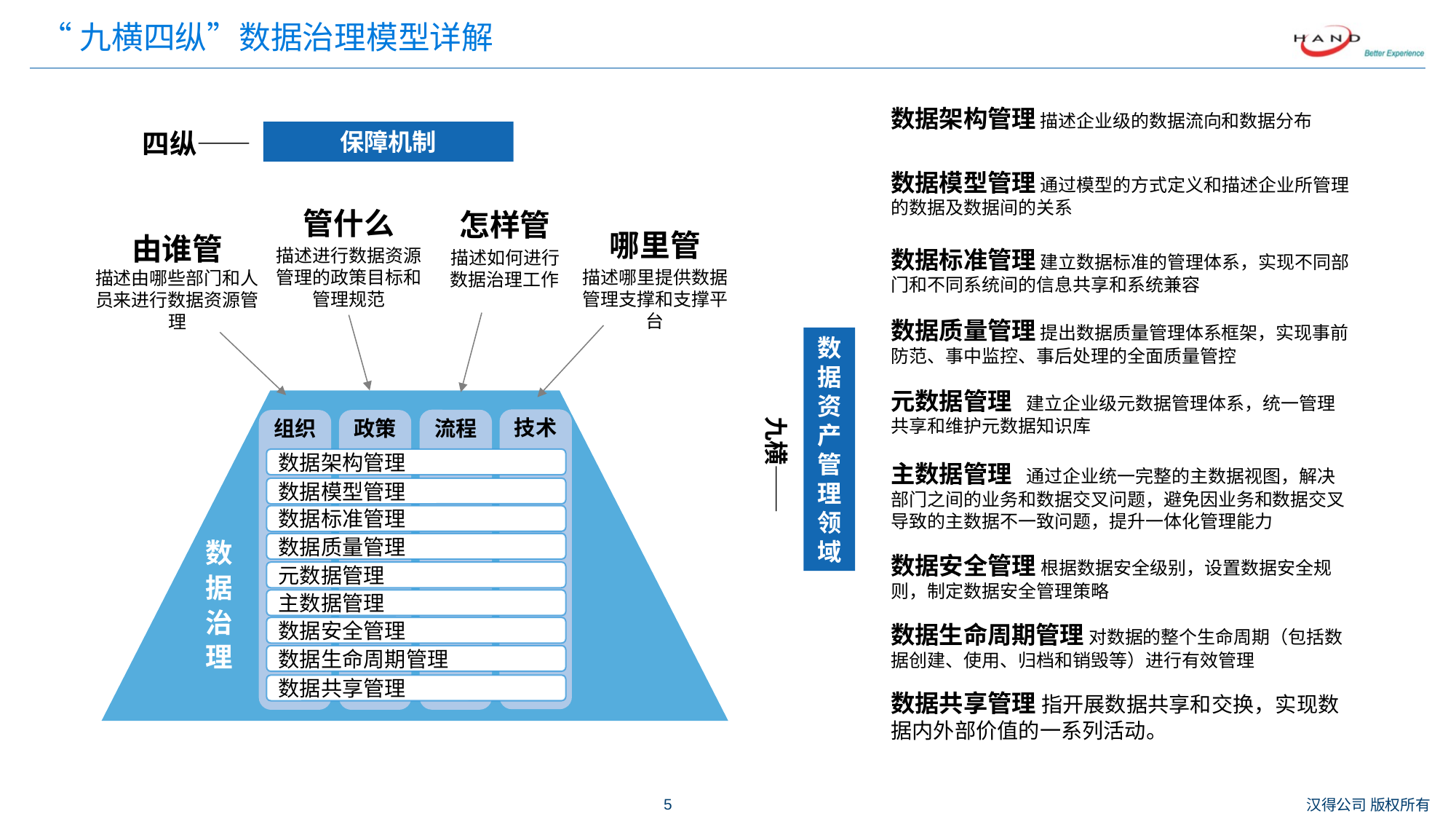

# “九横四纵”数据治理模型详解
数据架构管理 描述企业级的数据流向和数据分布
数据模型管理 通过模型的方式定义和描述企业所管理的数据及数据间的关系
数据标准管理 建立数据标准的管理体系，实现不同部门和不同系统间的信息共享和系统兼容
数据质量管理 提出数据质量管理体系框架，实现事前防范、事中监控、事后处理的全面质量管控
元数据管理   建立企业级元数据管理体系，统一管理共享和维护元数据知识库
主数据管理   通过企业统一完整的主数据视图，解决部门之间的业务和数据交叉问题，避免因业务和数据交叉导致的主数据不一致问题，提升一体化管理能力
数据安全管理 根据数据安全级别，设置数据安全规则，制定数据安全管理策略
数据生命周期管理 对数据的整个生命周期（包括数据创建、使用、归档和销毁等）进行有效管理
数据共享管理 指开展数据共享和交换，实现数据内外部价值的一系列活动。
四纵——
保障机制
管什么
描述进行数据资源管理的政策目标和管理规范
怎样管
描述如何进行数据治理工作
哪里管
描述哪里提供数据管理支撑和支撑平台
由谁管
描述由哪些部门和人员来进行数据资源管理
数据资产管理领域

九横——
技术
流程
组织
政策
数据架构管理
数据模型管理
数据标准管理
数据质量管理
元数据管理
主数据管理
数据安全管理
数据生命周期管理
数据共享管理
数据治理